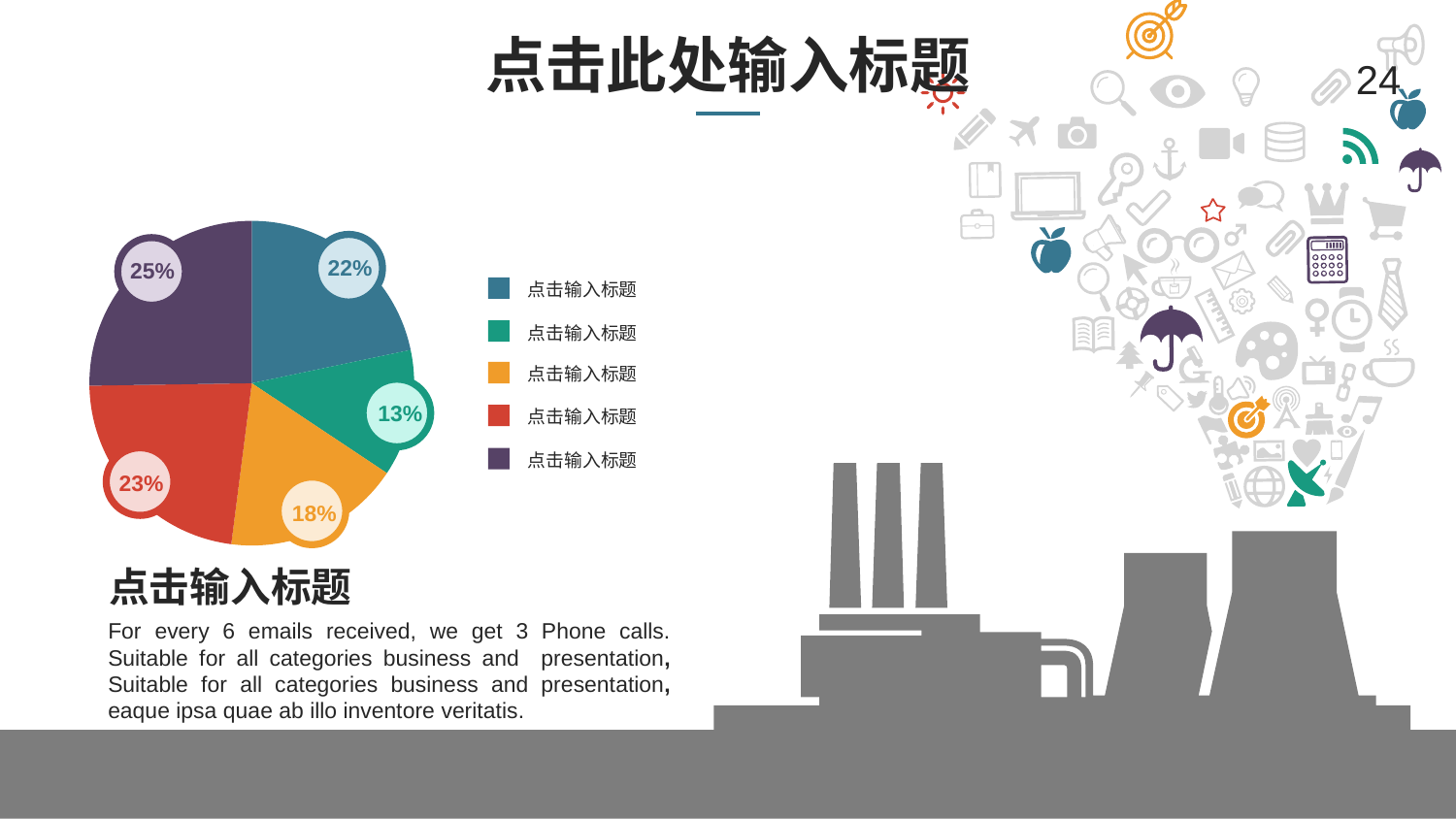

# 点击此处输入标题

24

### Chart

| Category | Series 1 |
|---|---|
| 2014 | 4.3 |
| 2015 | 2.5 |
| 2016 | 3.5 |
| 2017 | 4.5 |
| 2018 | 5.0 |

22%

25%

点击输入标题

点击输入标题

点击输入标题

13%

点击输入标题

点击输入标题

23%

18%
点击输入标题
For every 6 emails received, we get 3 Phone calls. Suitable for all categories business and  presentation, Suitable for all categories business and presentation, eaque ipsa quae ab illo inventore veritatis.